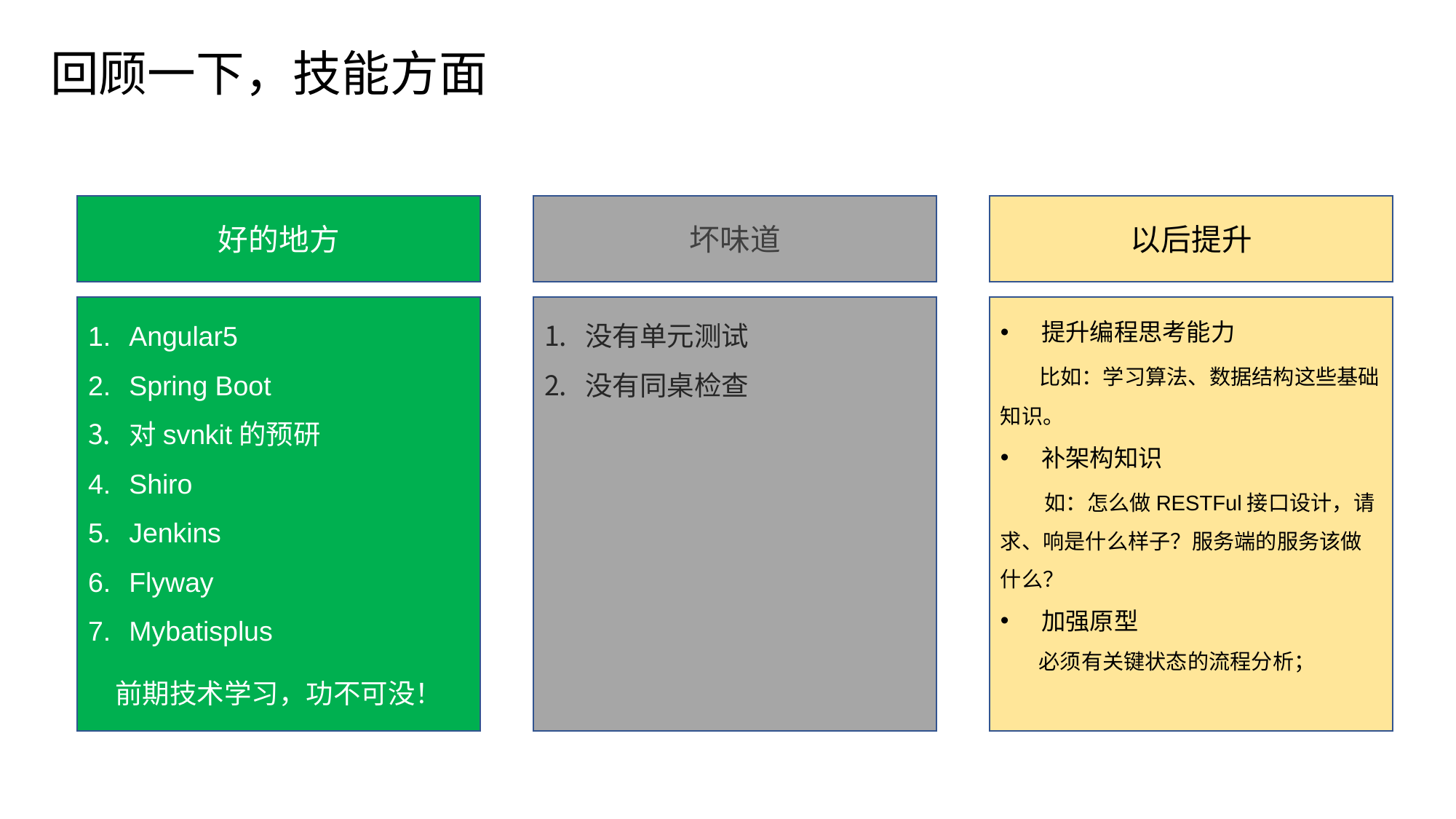

回顾一下，技能方面
好的地方
坏味道
以后提升
Angular5
Spring Boot
对svnkit的预研
Shiro
Jenkins
Flyway
Mybatisplus

前期技术学习，功不可没！
没有单元测试
没有同桌检查

提升编程思考能力
      比如：学习算法、数据结构这些基础知识。
补架构知识
       如：怎么做RESTFul接口设计，请求、响是什么样子？服务端的服务该做什么？
加强原型
       必须有关键状态的流程分析；